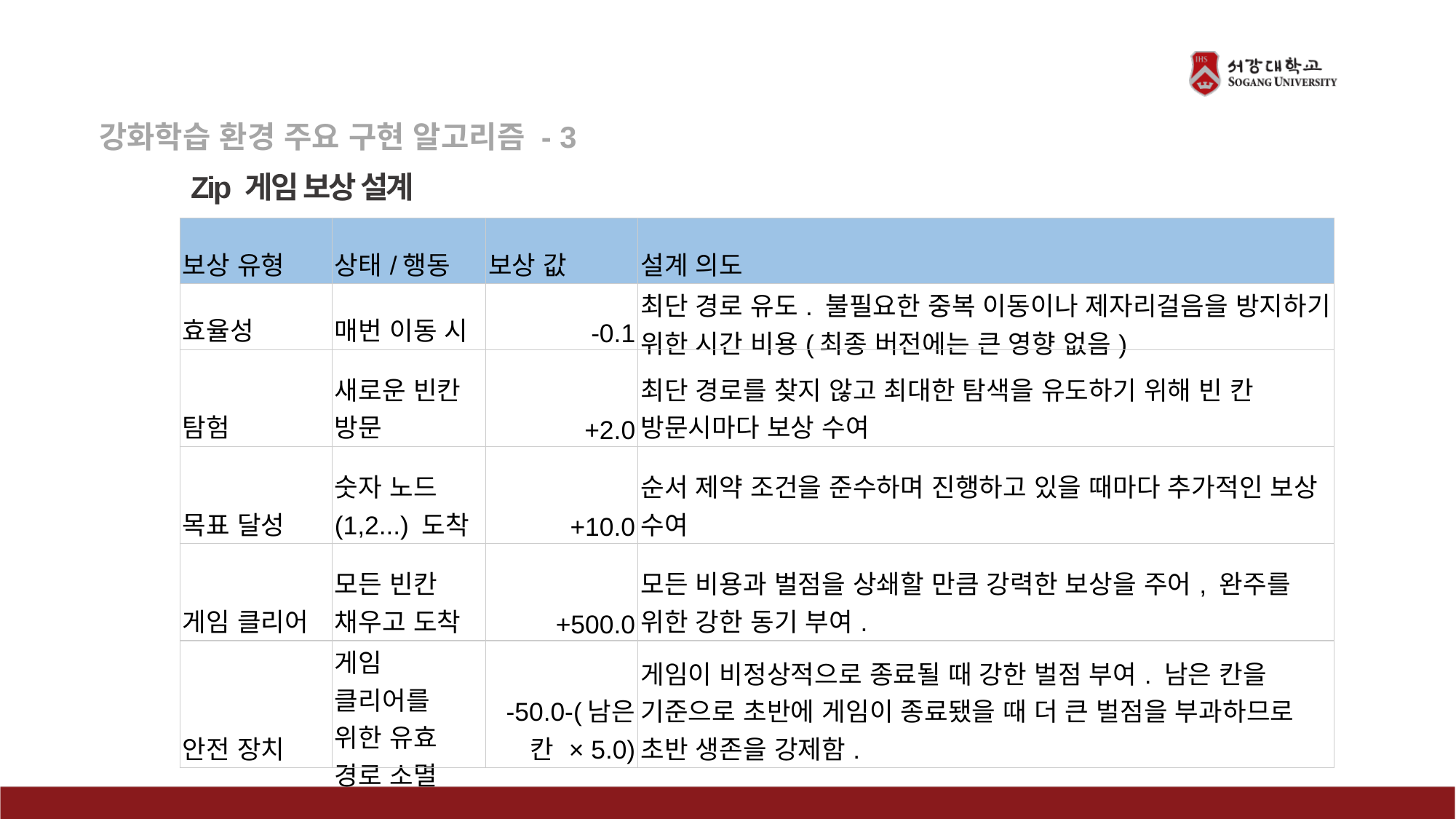

강화학습 환경 주요 구현 알고리즘 - 3
Zip 게임 보상 설계
| 보상 유형 | 상태/행동 | 보상 값 | 설계 의도 |
| --- | --- | --- | --- |
| 효율성 | 매번 이동 시 | -0.1 | 최단 경로 유도. 불필요한 중복 이동이나 제자리걸음을 방지하기 위한 시간 비용(최종 버전에는 큰 영향 없음) |
| 탐험 | 새로운 빈칸 방문 | +2.0 | 최단 경로를 찾지 않고 최대한 탐색을 유도하기 위해 빈 칸 방문시마다 보상 수여 |
| 목표 달성 | 숫자 노드(1,2...) 도착 | +10.0 | 순서 제약 조건을 준수하며 진행하고 있을 때마다 추가적인 보상 수여 |
| 게임 클리어 | 모든 빈칸 채우고 도착 | +500.0 | 모든 비용과 벌점을 상쇄할 만큼 강력한 보상을 주어, 완주를 위한 강한 동기 부여. |
| 안전 장치 | 게임 클리어를 위한 유효 경로 소멸 | -50.0-(남은 칸 × 5.0) | 게임이 비정상적으로 종료될 때 강한 벌점 부여. 남은 칸을 기준으로 초반에 게임이 종료됐을 때 더 큰 벌점을 부과하므로 초반 생존을 강제함. |